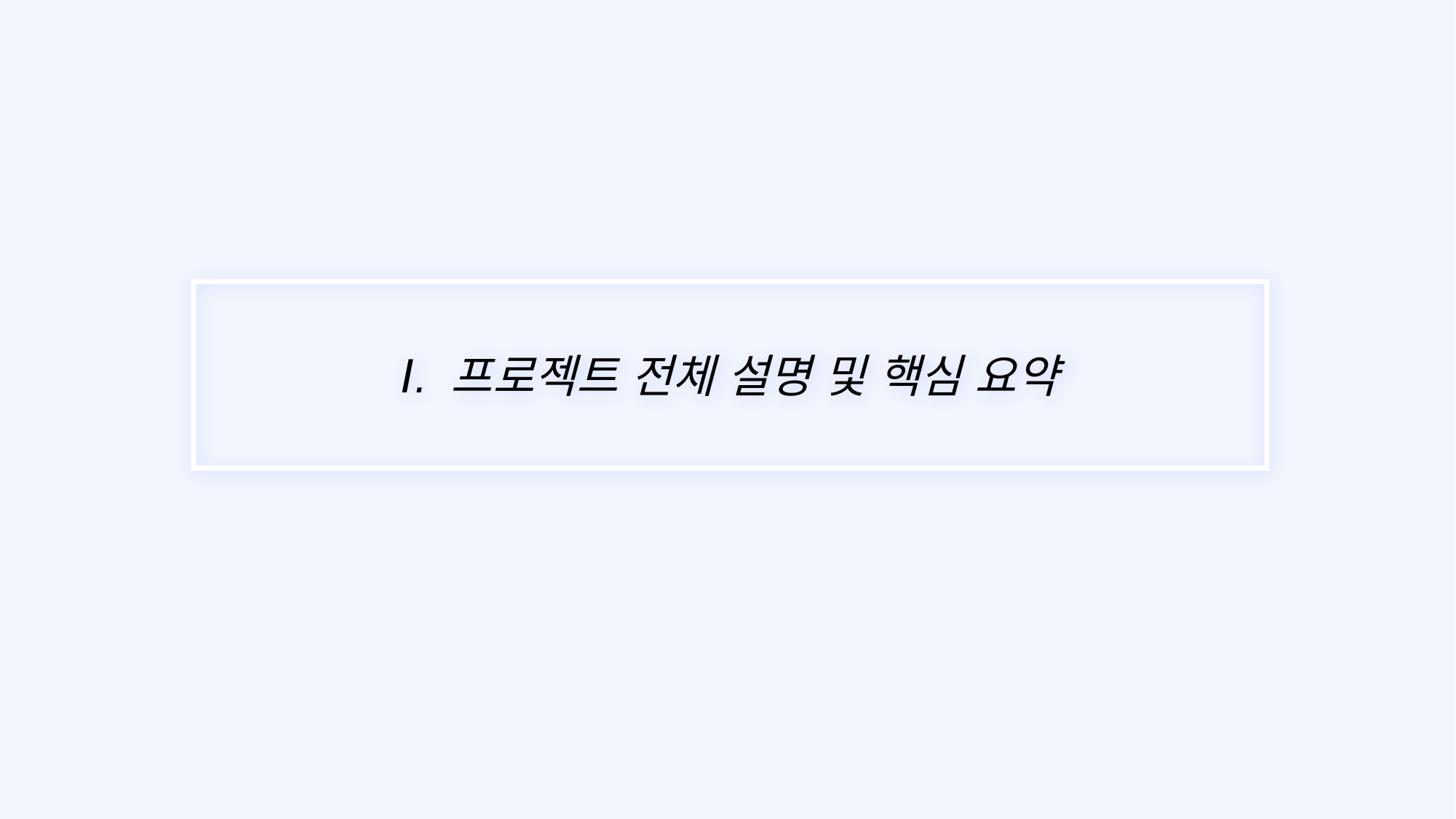

Ⅰ. 프로젝트 전체 설명 및 핵심 요약